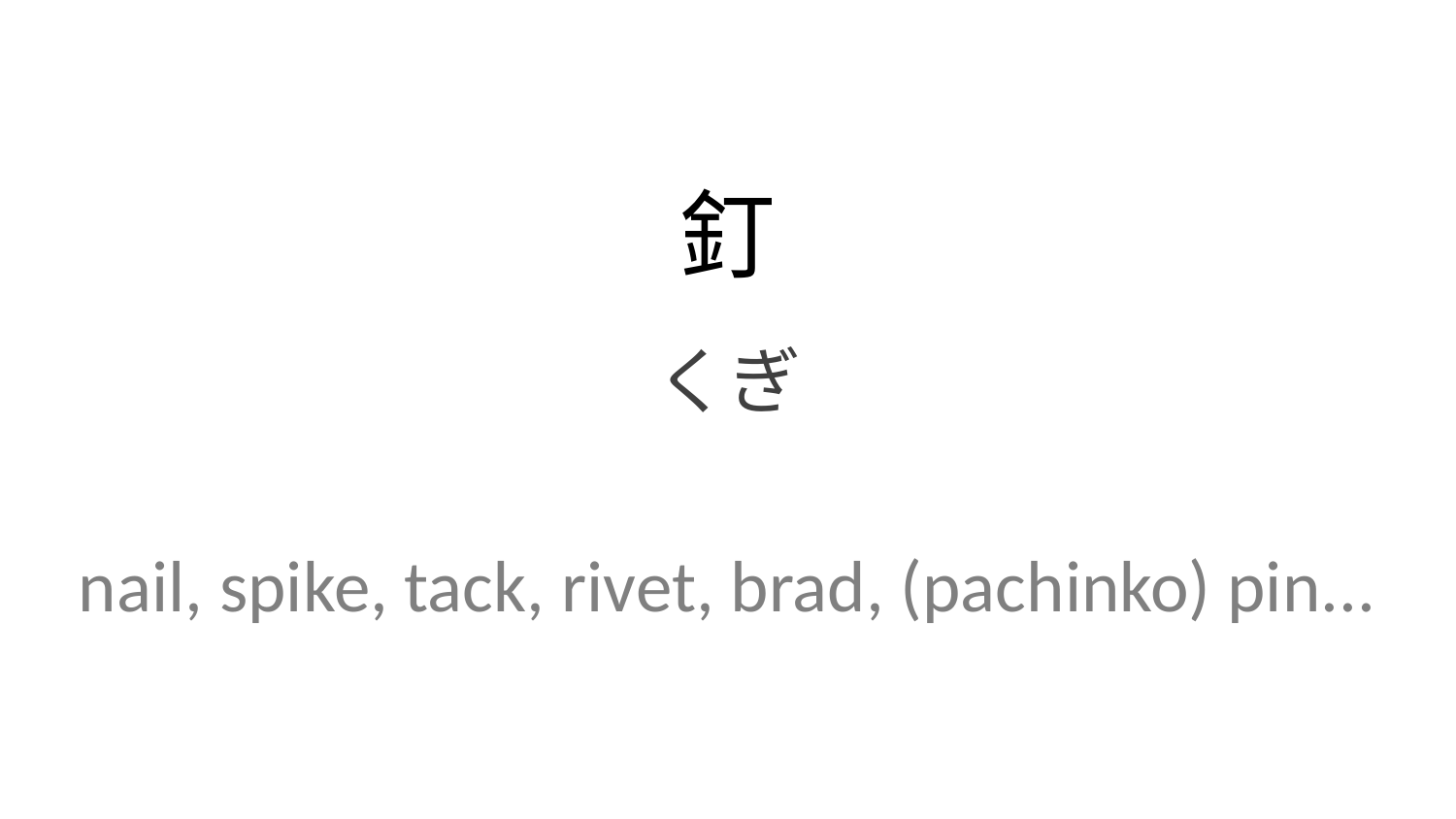

釘

くぎ
nail, spike, tack, rivet, brad, (pachinko) pin...